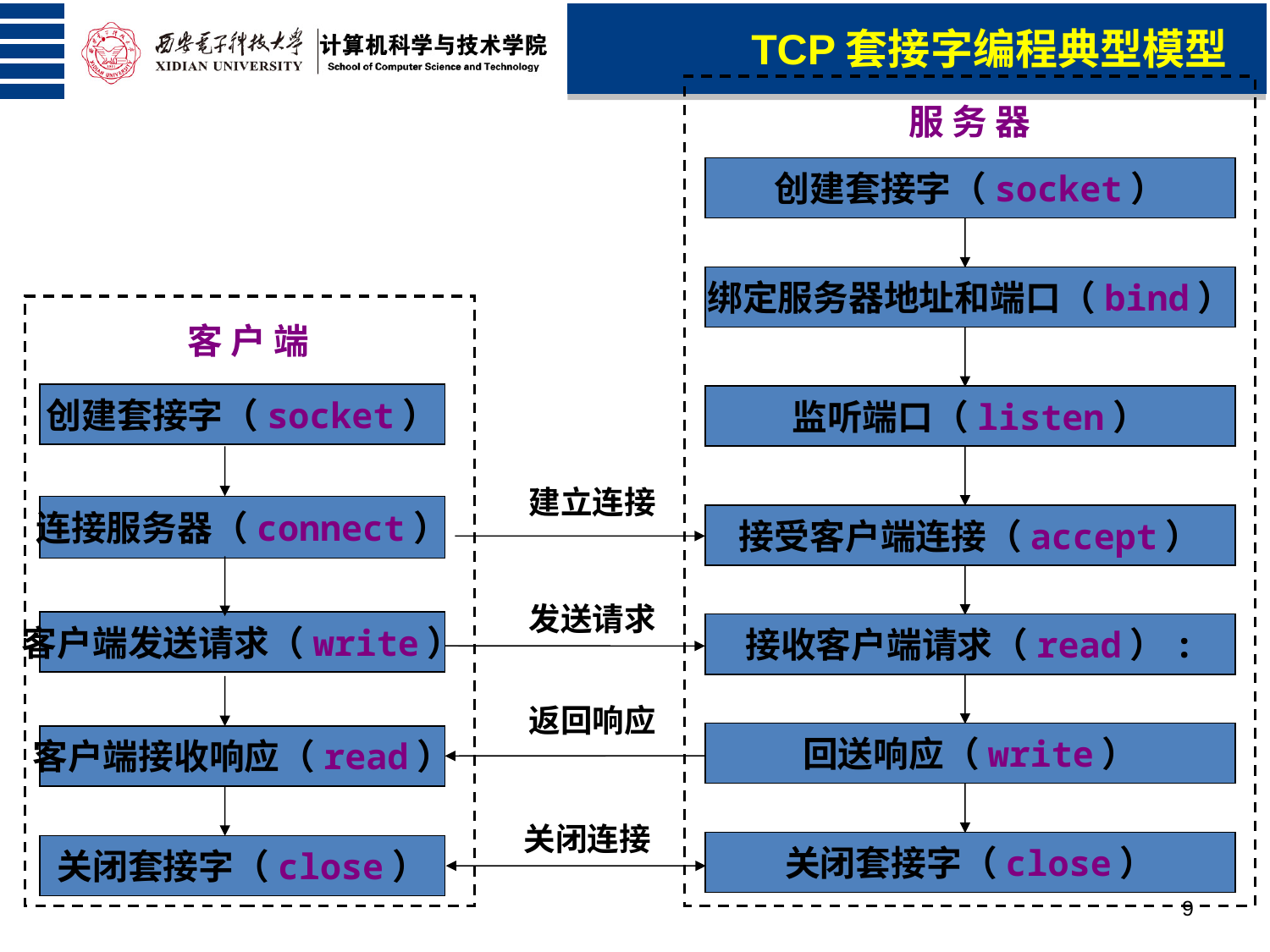

TCP套接字编程典型模型

服 务 器
创建套接字（socket）

绑定服务器地址和端口（bind）

监听端口（listen）

接受客户端连接（accept）

接收客户端请求（read）:

回送响应（write）

客 户 端
创建套接字（socket）

连接服务器（connect）

客户端发送请求（write）

客户端接收响应（read）
建立连接

发送请求

返回响应

关闭连接
关闭套接字（close）
关闭套接字（close）

9